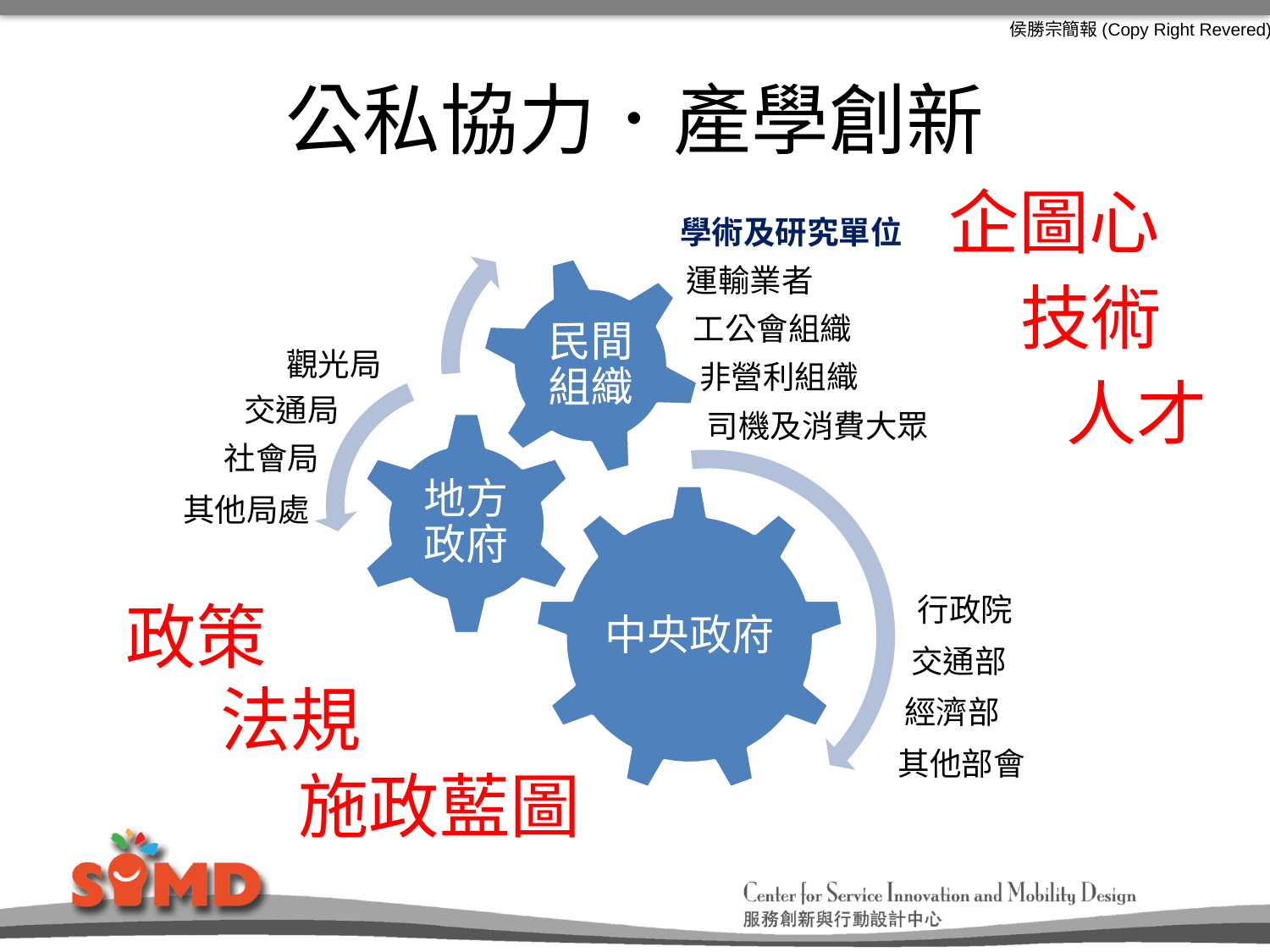

# 公私協力．產學創新
企圖心
學術及研究單位
中央政府
地方政府
民間組織
運輸業者
技術
工公會組織
觀光局
非營利組織
人才
交通局
司機及消費大眾
社會局
其他局處
行政院
政策
交通部
法規
經濟部
其他部會
施政藍圖